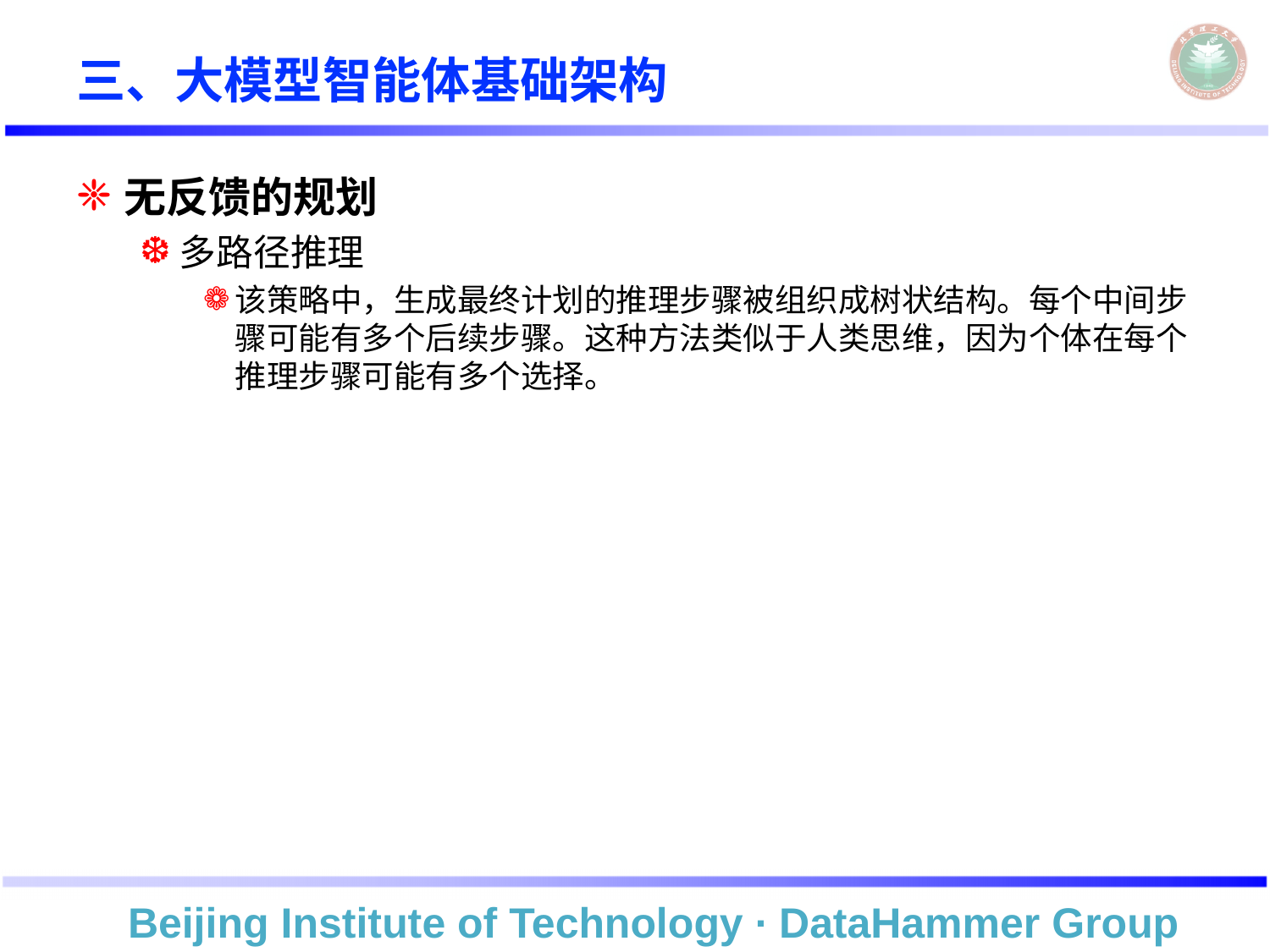

# 三、大模型智能体基础架构
无反馈的规划
多路径推理
该策略中，生成最终计划的推理步骤被组织成树状结构。每个中间步骤可能有多个后续步骤。这种方法类似于人类思维，因为个体在每个推理步骤可能有多个选择。